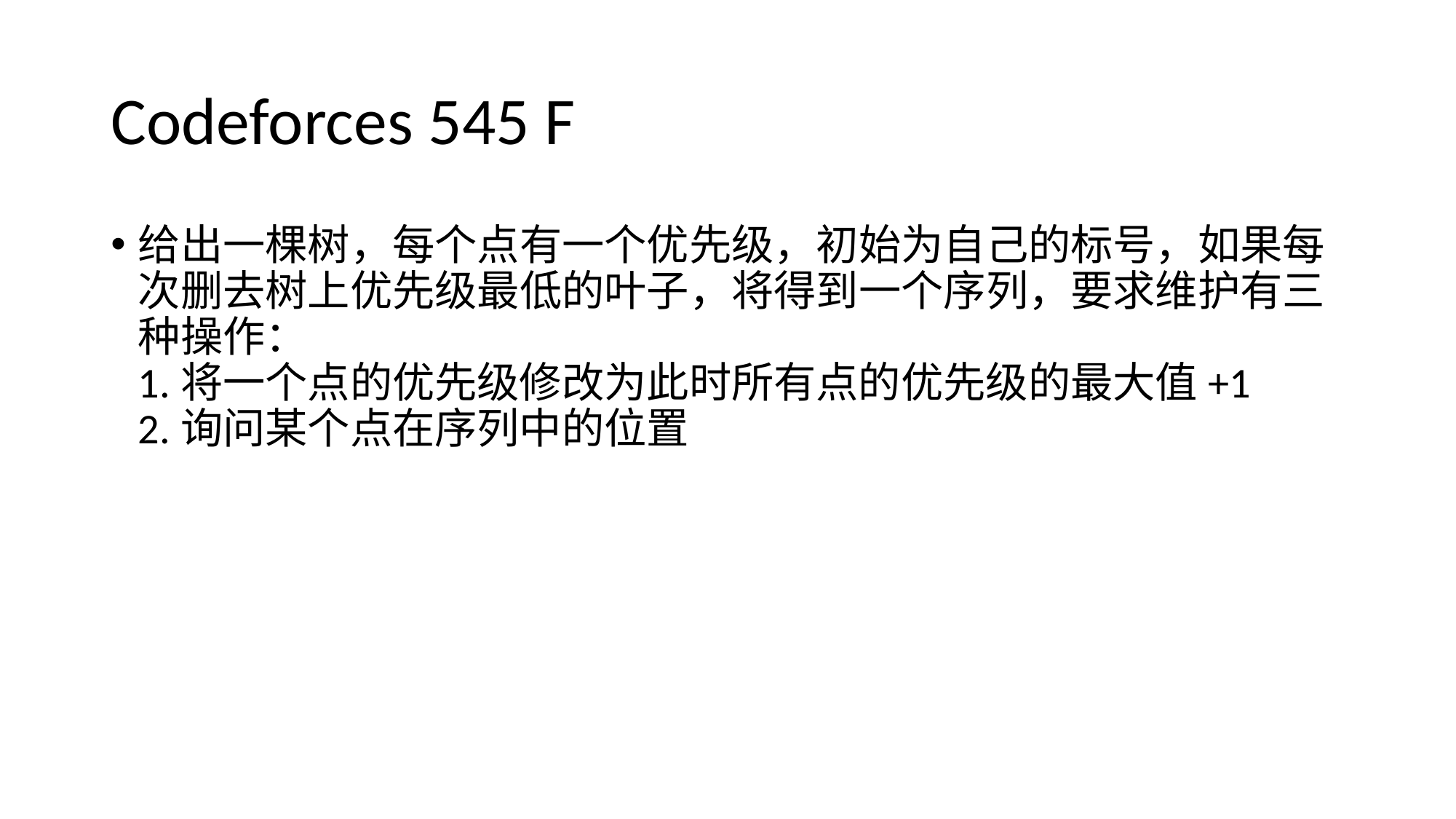

# Codeforces 545 F
给出一棵树，每个点有一个优先级，初始为自己的标号，如果每次删去树上优先级最低的叶子，将得到一个序列，要求维护有三种操作：
1.将一个点的优先级修改为此时所有点的优先级的最大值+1
2.询问某个点在序列中的位置